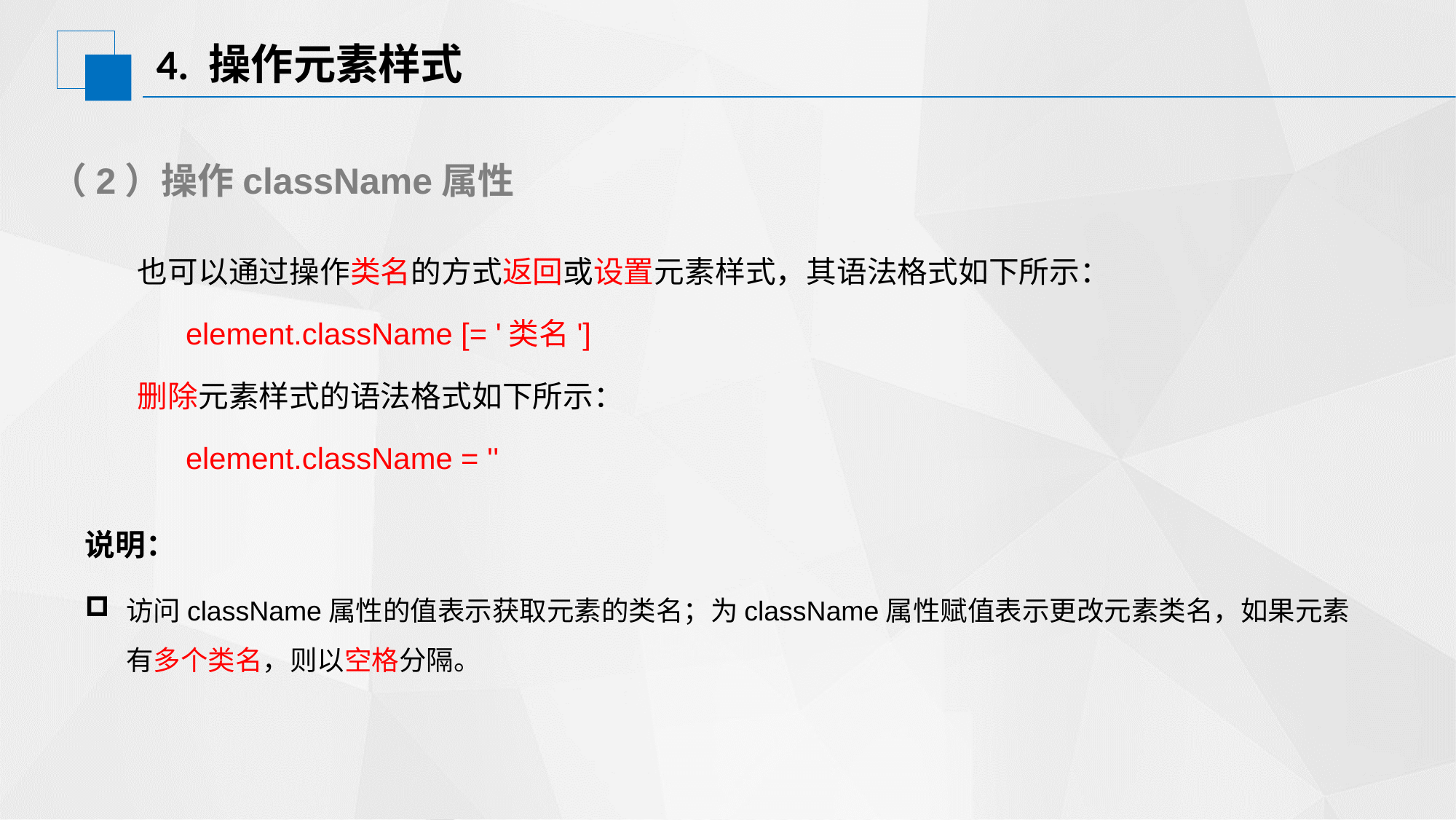

# 4. 操作元素样式
（2）操作className属性
        也可以通过操作类名的方式返回或设置元素样式，其语法格式如下所示：
	element.className [= '类名']
        删除元素样式的语法格式如下所示：
	element.className = ''
说明：
访问className属性的值表示获取元素的类名；为className属性赋值表示更改元素类名，如果元素有多个类名，则以空格分隔。